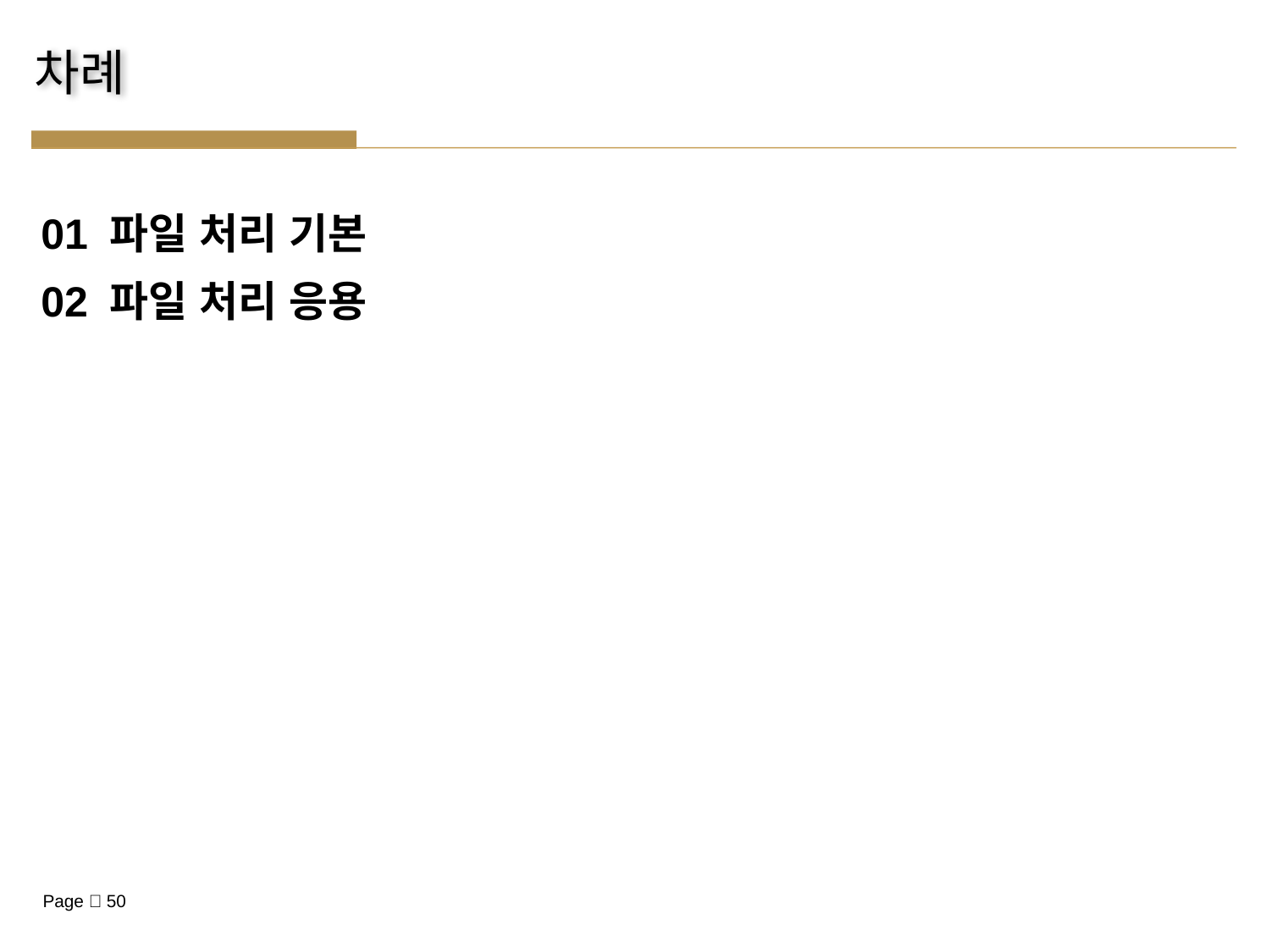

01 파일 처리 기본
02 파일 처리 응용